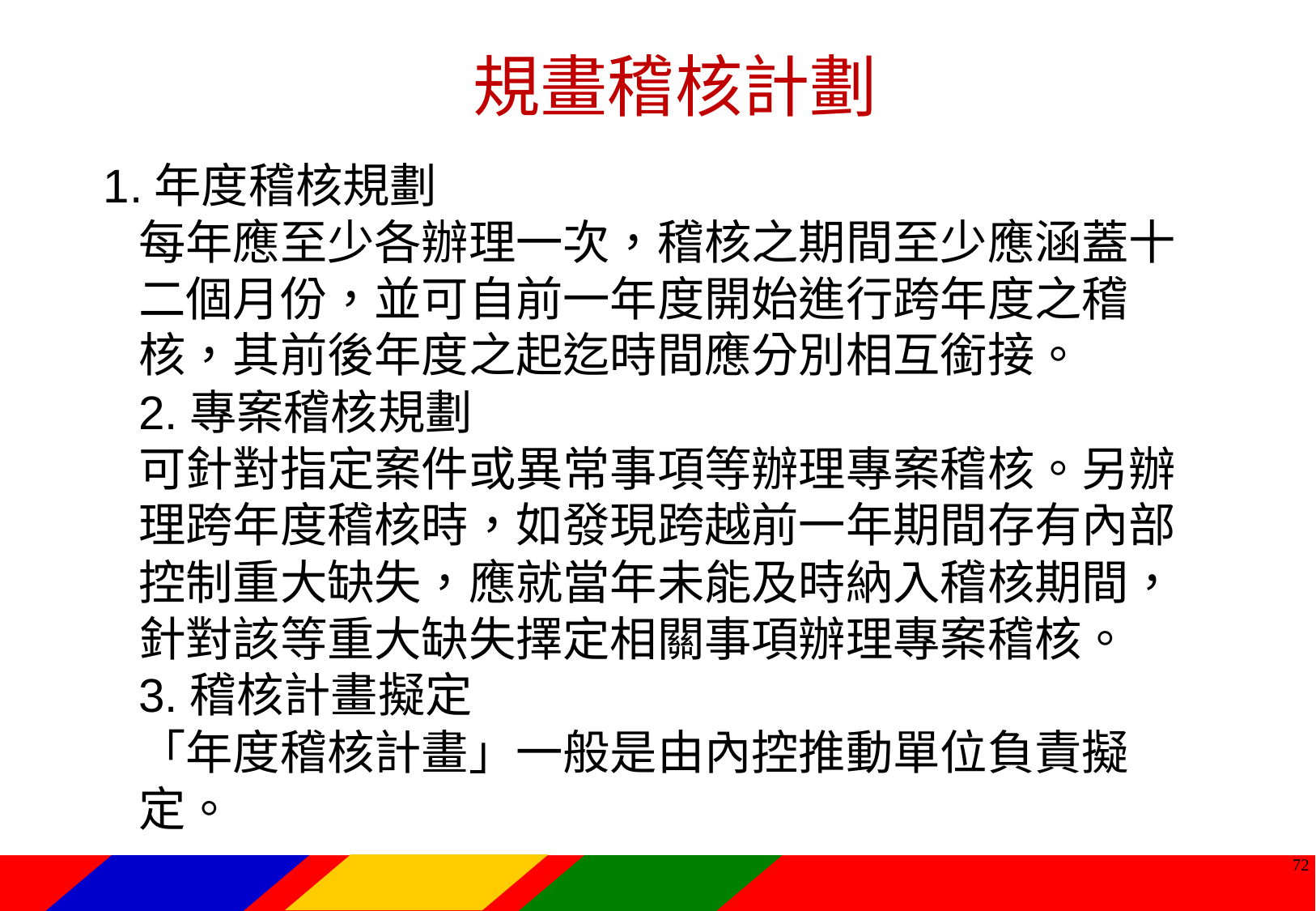

規畫稽核計劃
1.年度稽核規劃
每年應至少各辦理一次，稽核之期間至少應涵蓋十二個月份，並可自前一年度開始進行跨年度之稽核，其前後年度之起迄時間應分別相互銜接。
2.專案稽核規劃
可針對指定案件或異常事項等辦理專案稽核。另辦理跨年度稽核時，如發現跨越前一年期間存有內部控制重大缺失，應就當年未能及時納入稽核期間，針對該等重大缺失擇定相關事項辦理專案稽核。
3.稽核計畫擬定
「年度稽核計畫」一般是由內控推動單位負責擬定。
72